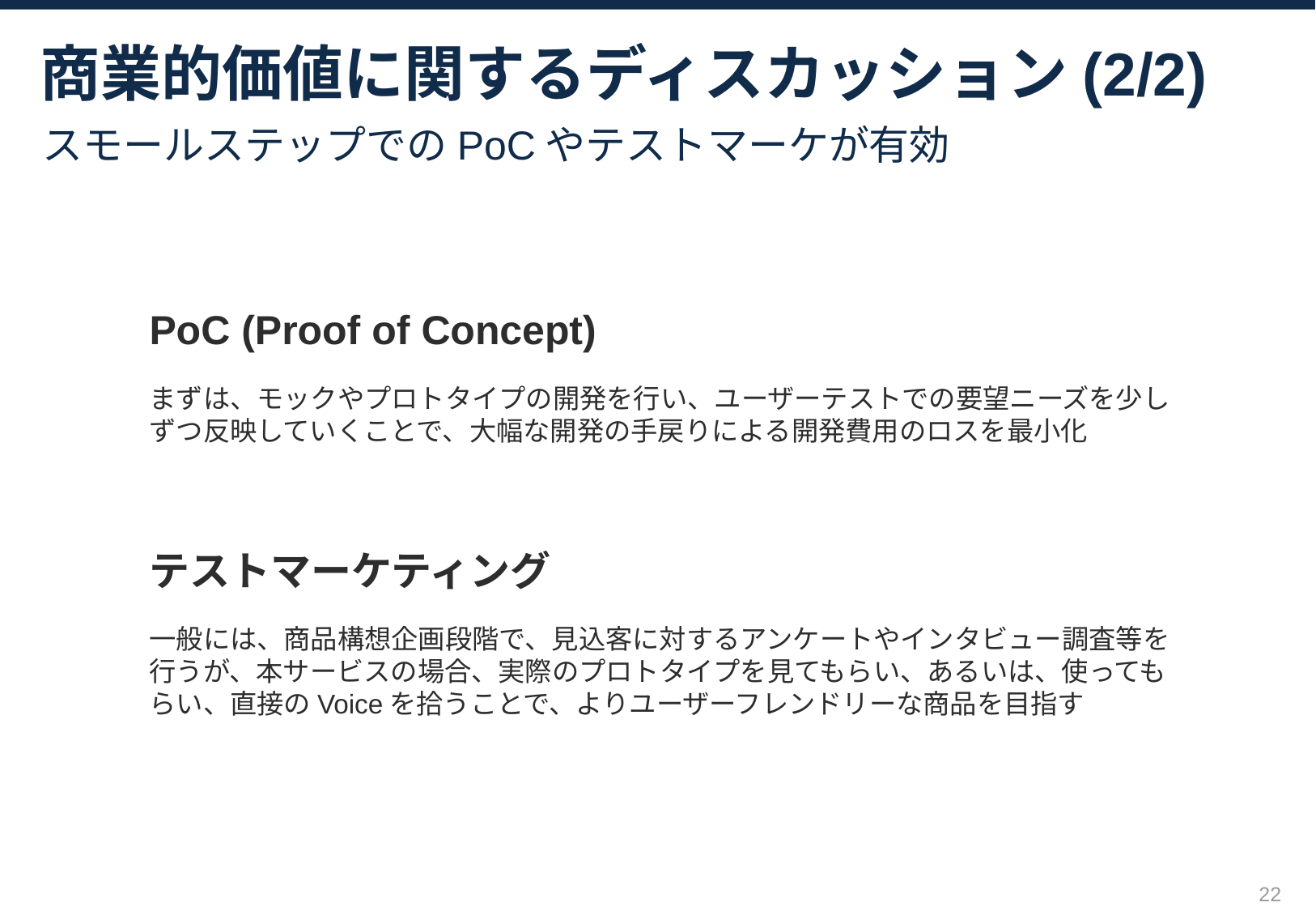

商業的価値に関するディスカッション(2/2)

スモールステップでのPoCやテストマーケが有効
PoC (Proof of Concept)
まずは、モックやプロトタイプの開発を行い、ユーザーテストでの要望ニーズを少しずつ反映していくことで、大幅な開発の手戻りによる開発費用のロスを最小化
テストマーケティング
一般には、商品構想企画段階で、見込客に対するアンケートやインタビュー調査等を行うが、本サービスの場合、実際のプロトタイプを見てもらい、あるいは、使ってもらい、直接のVoiceを拾うことで、よりユーザーフレンドリーな商品を目指す
22